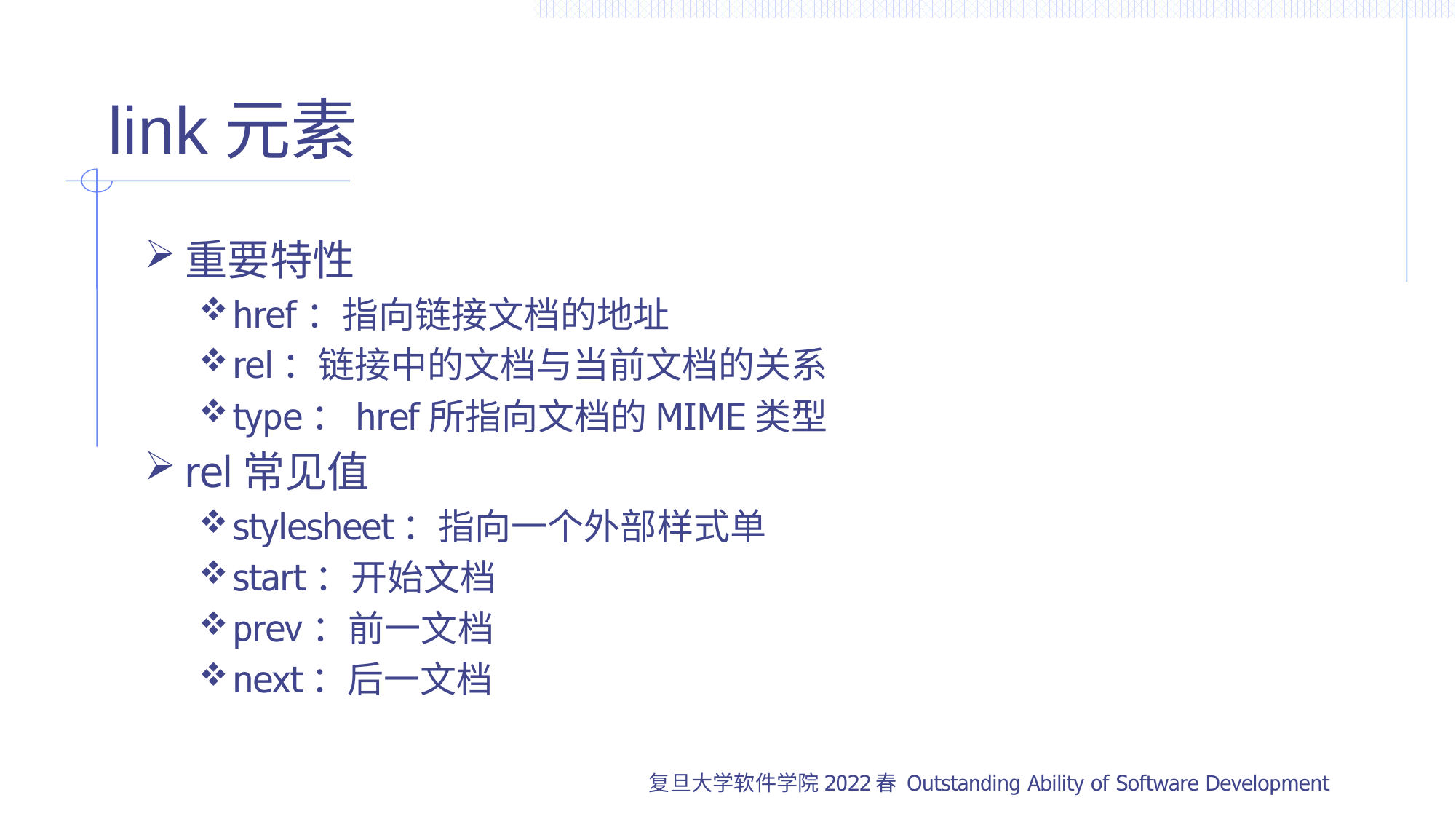

# link元素
重要特性
href：指向链接文档的地址
rel：链接中的文档与当前文档的关系
type：href所指向文档的MIME类型
rel常见值
stylesheet：指向一个外部样式单
start：开始文档
prev：前一文档
next：后一文档